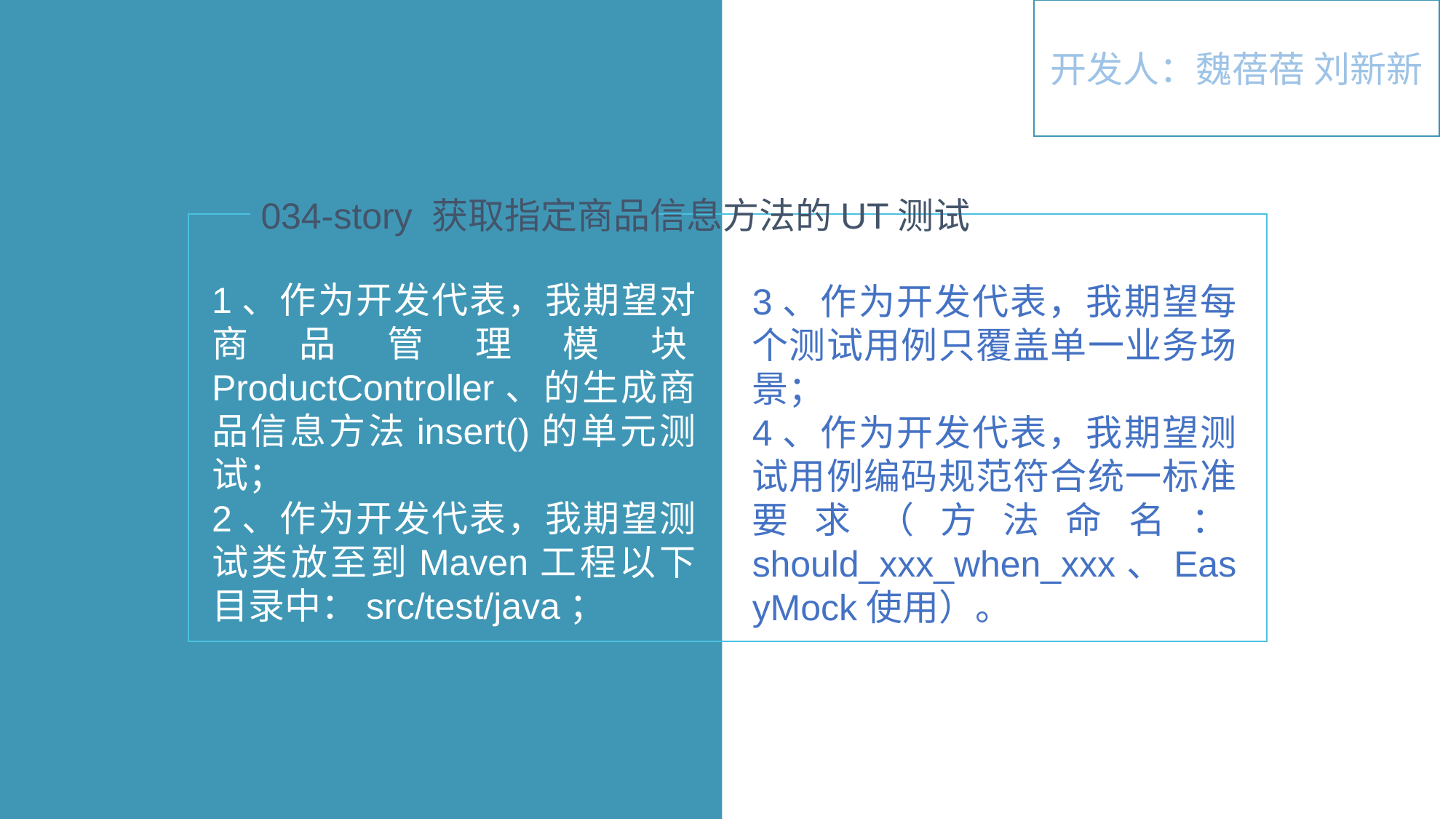

开发人：魏蓓蓓 刘新新

034-story 获取指定商品信息方法的UT测试

1、作为开发代表，我期望对商品管理模块ProductController、的生成商品信息方法insert()的单元测试；
2、作为开发代表，我期望测试类放至到Maven工程以下目录中：src/test/java；

3、作为开发代表，我期望每个测试用例只覆盖单一业务场景；
4、作为开发代表，我期望测试用例编码规范符合统一标准要求（方法命名：should_xxx_when_xxx、EasyMock使用）。